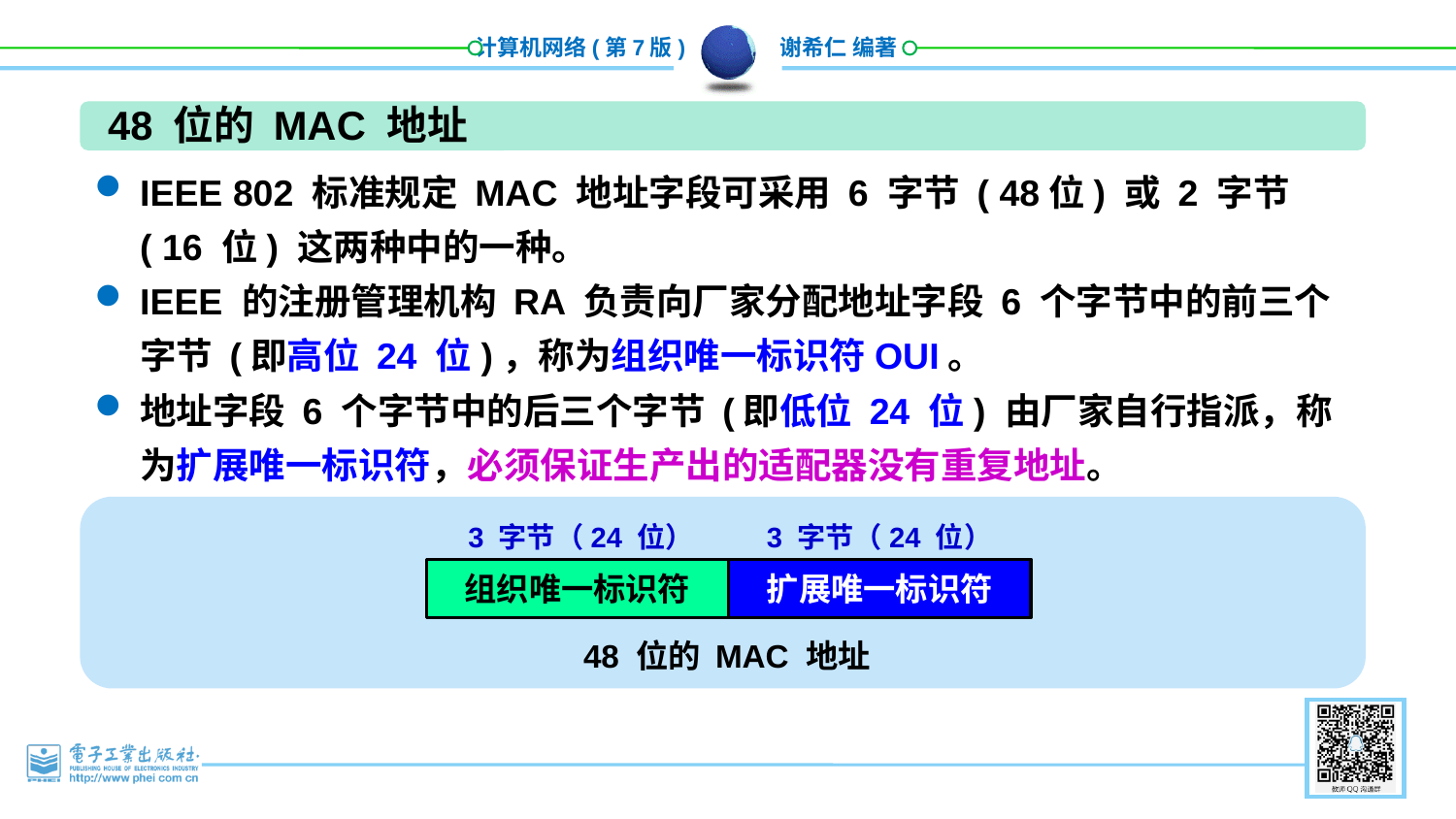

48 位的 MAC 地址

IEEE 802 标准规定 MAC 地址字段可采用 6 字节 ( 48位) 或 2 字节 ( 16 位) 这两种中的一种。
IEEE 的注册管理机构 RA 负责向厂家分配地址字段 6 个字节中的前三个字节 (即高位 24 位)，称为组织唯一标识符OUI。
地址字段 6 个字节中的后三个字节 (即低位 24 位) 由厂家自行指派，称为扩展唯一标识符，必须保证生产出的适配器没有重复地址。

3 字节（24 位）
3 字节（24 位）
组织唯一标识符
扩展唯一标识符
48 位的 MAC 地址